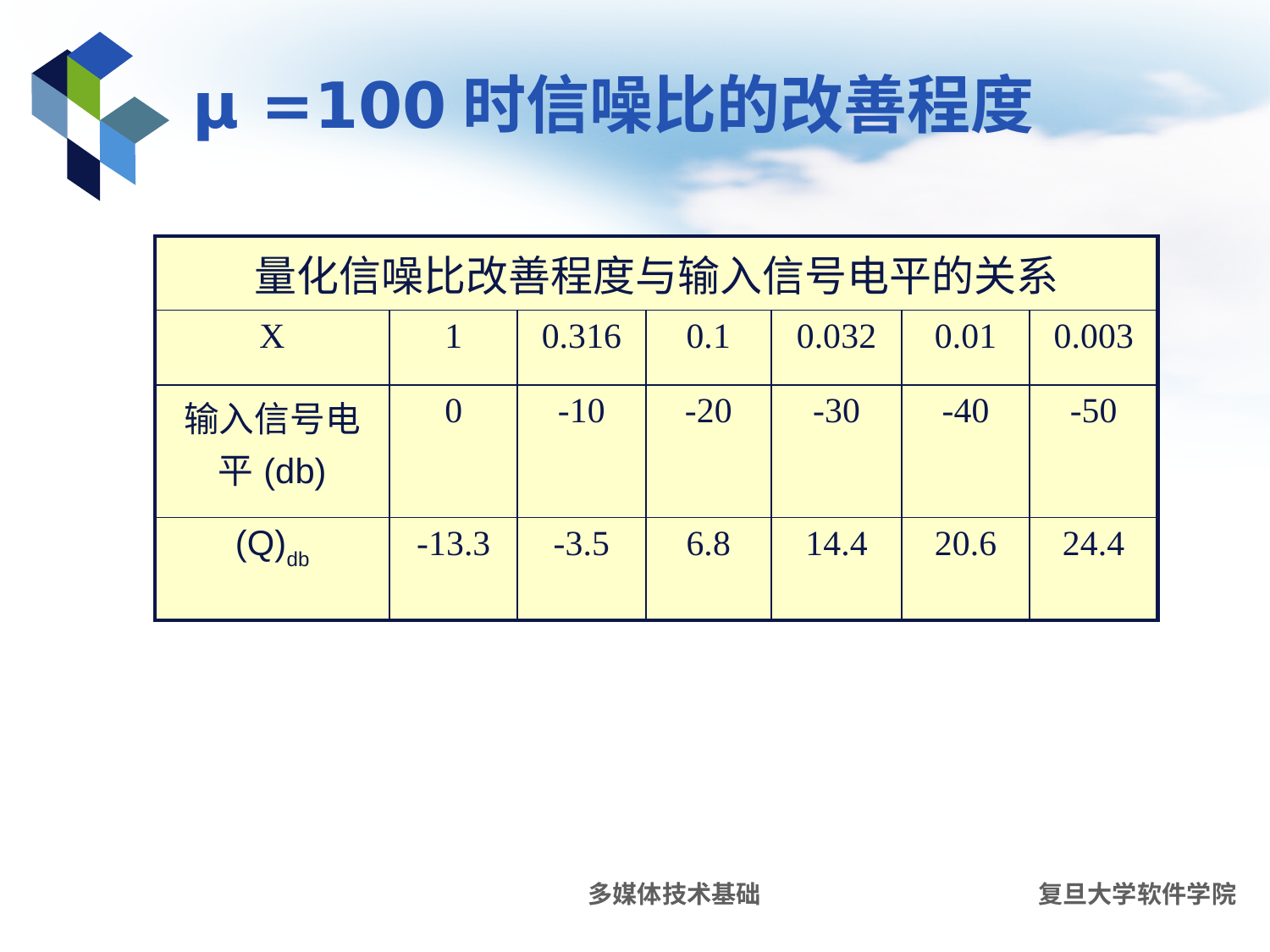

# μ =100时信噪比的改善程度
| 量化信噪比改善程度与输入信号电平的关系 |  |  |  |  |  |  |
| --- | --- | --- | --- | --- | --- | --- |
| X | 1 | 0.316 | 0.1 | 0.032 | 0.01 | 0.003 |
| 输入信号电平(db) | 0 | -10 | -20 | -30 | -40 | -50 |
| (Q)db | -13.3 | -3.5 | 6.8 | 14.4 | 20.6 | 24.4 |
多媒体技术基础